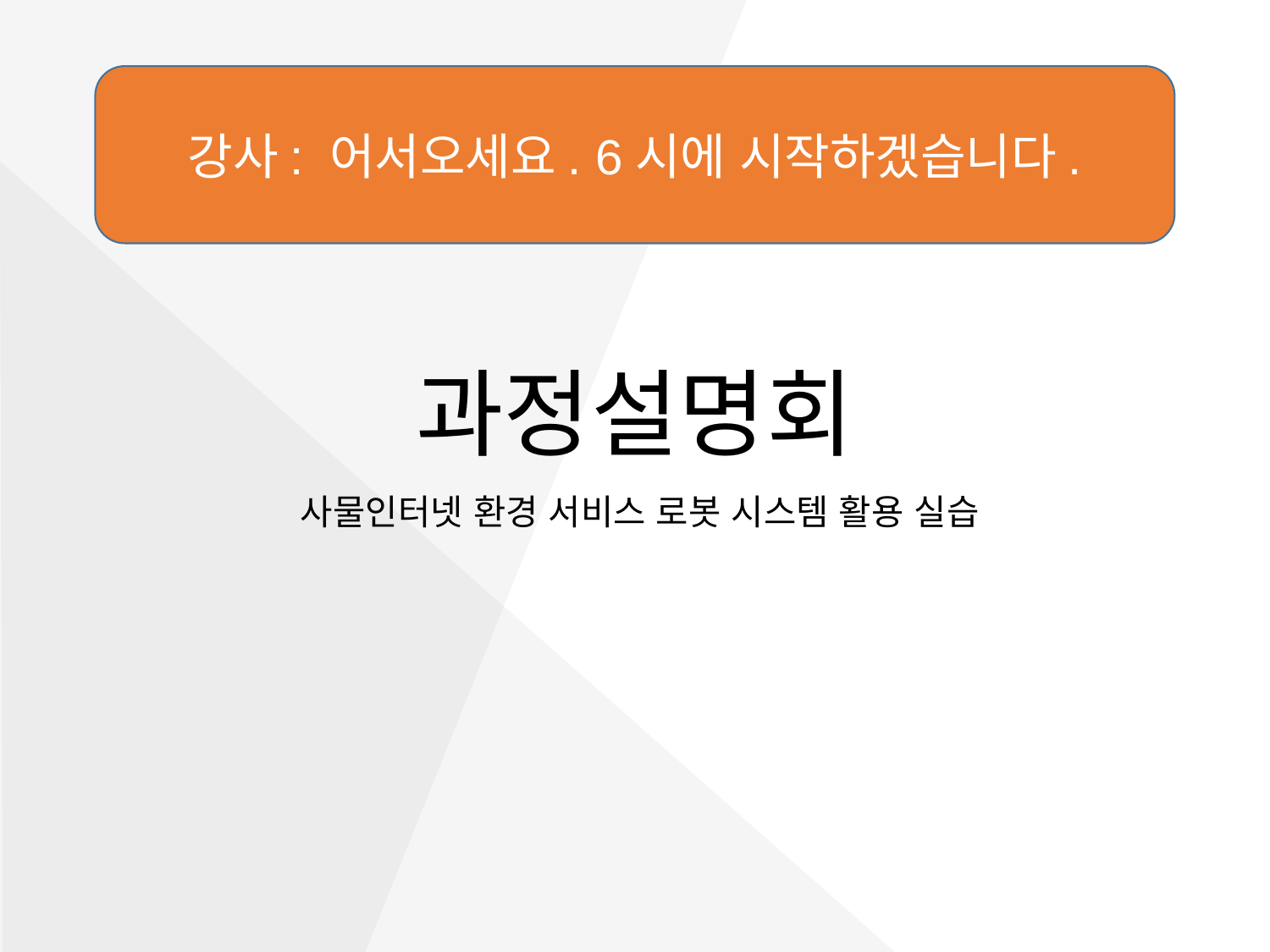

강사: 어서오세요. 6시에 시작하겠습니다.
# 과정설명회 사물인터넷 환경 서비스 로봇 시스템 활용 실습